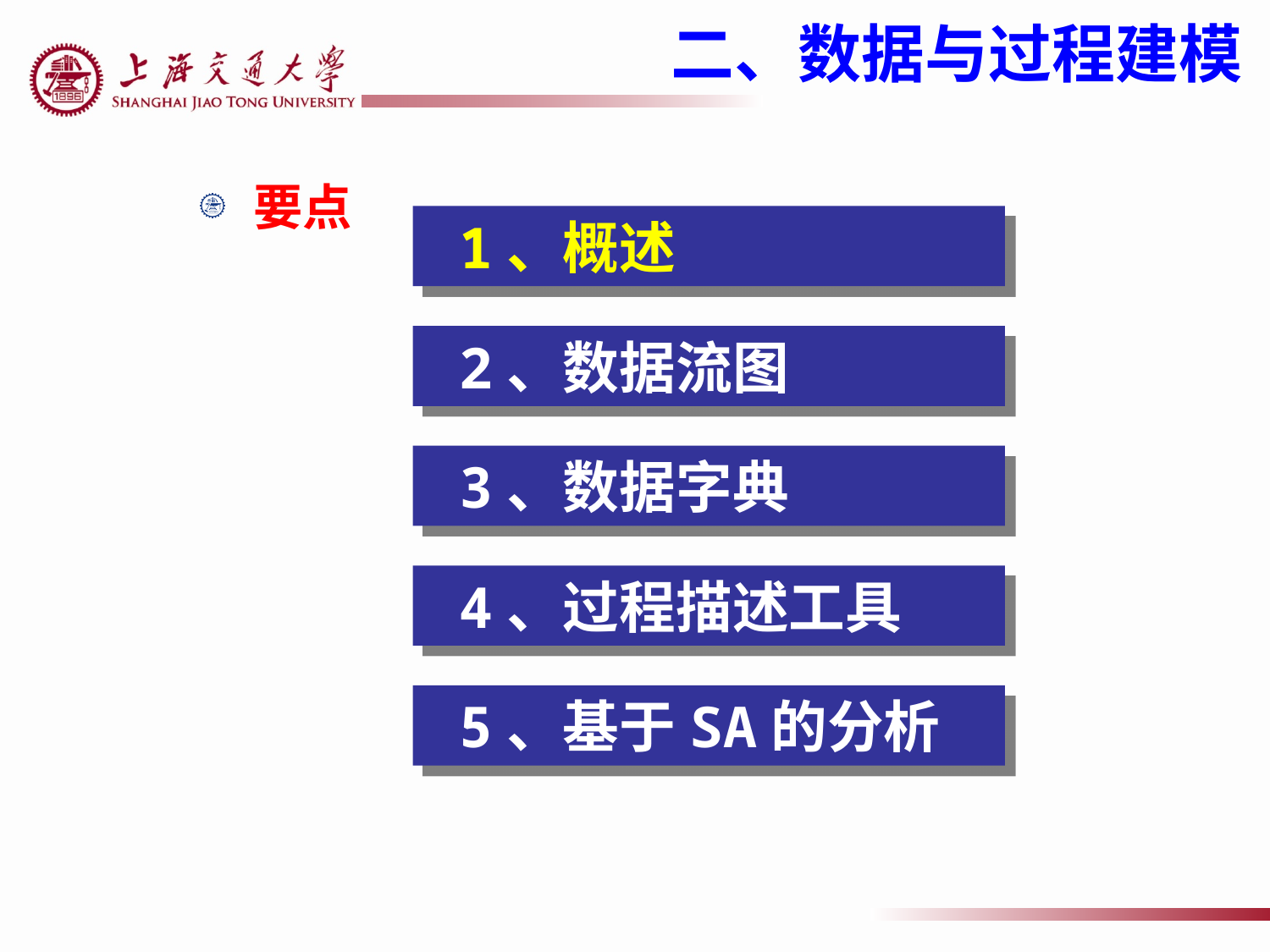

二、数据与过程建模
要点
 1、概述
 2、数据流图
 3、数据字典
 4、过程描述工具
 5、基于SA的分析